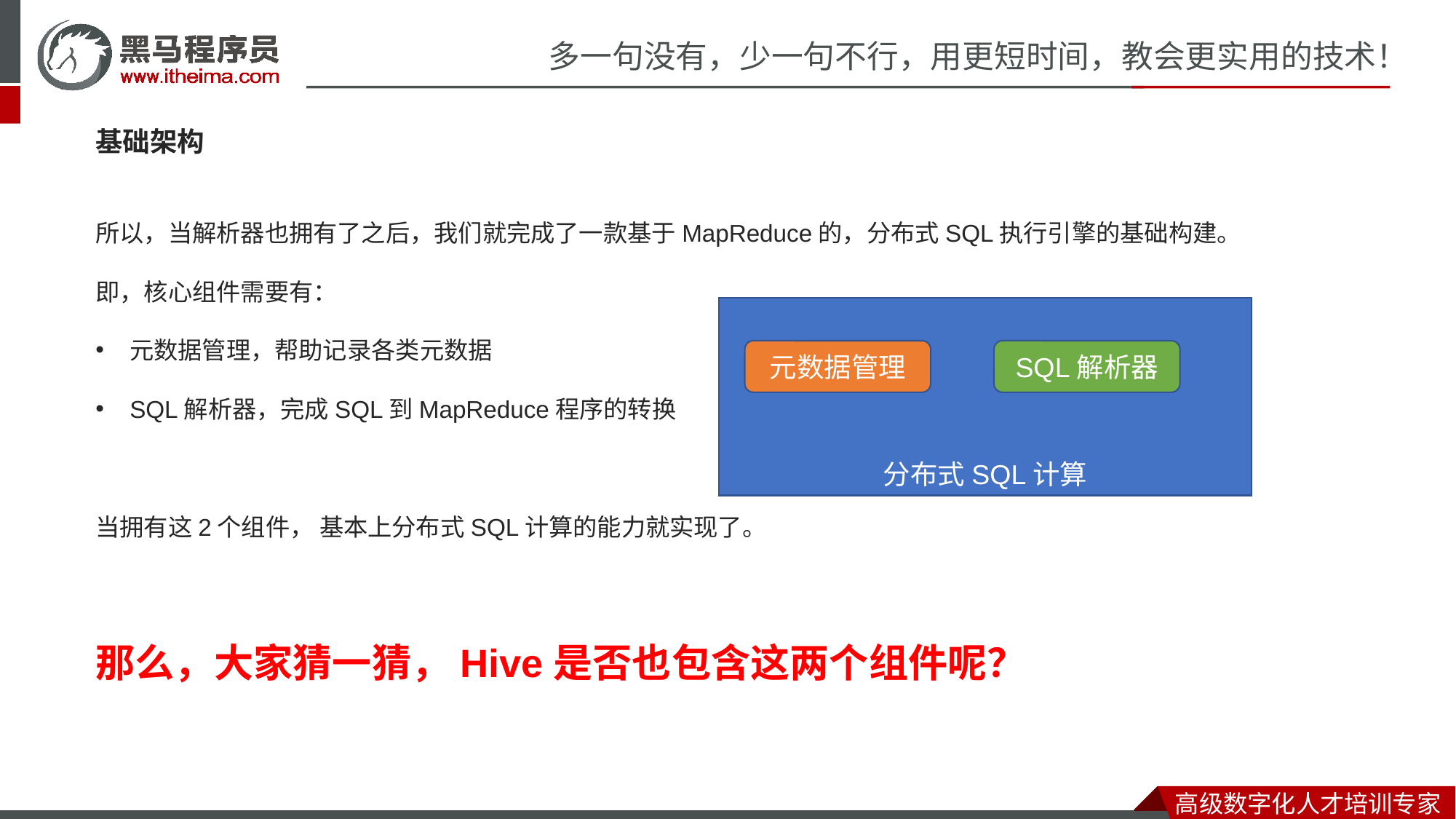

基础架构
所以，当解析器也拥有了之后，我们就完成了一款基于MapReduce的，分布式SQL执行引擎的基础构建。
即，核心组件需要有：
元数据管理，帮助记录各类元数据
SQL解析器，完成SQL到MapReduce程序的转换

当拥有这2个组件， 基本上分布式SQL计算的能力就实现了。

那么，大家猜一猜，Hive是否也包含这两个组件呢？
分布式SQL计算
元数据管理
SQL解析器